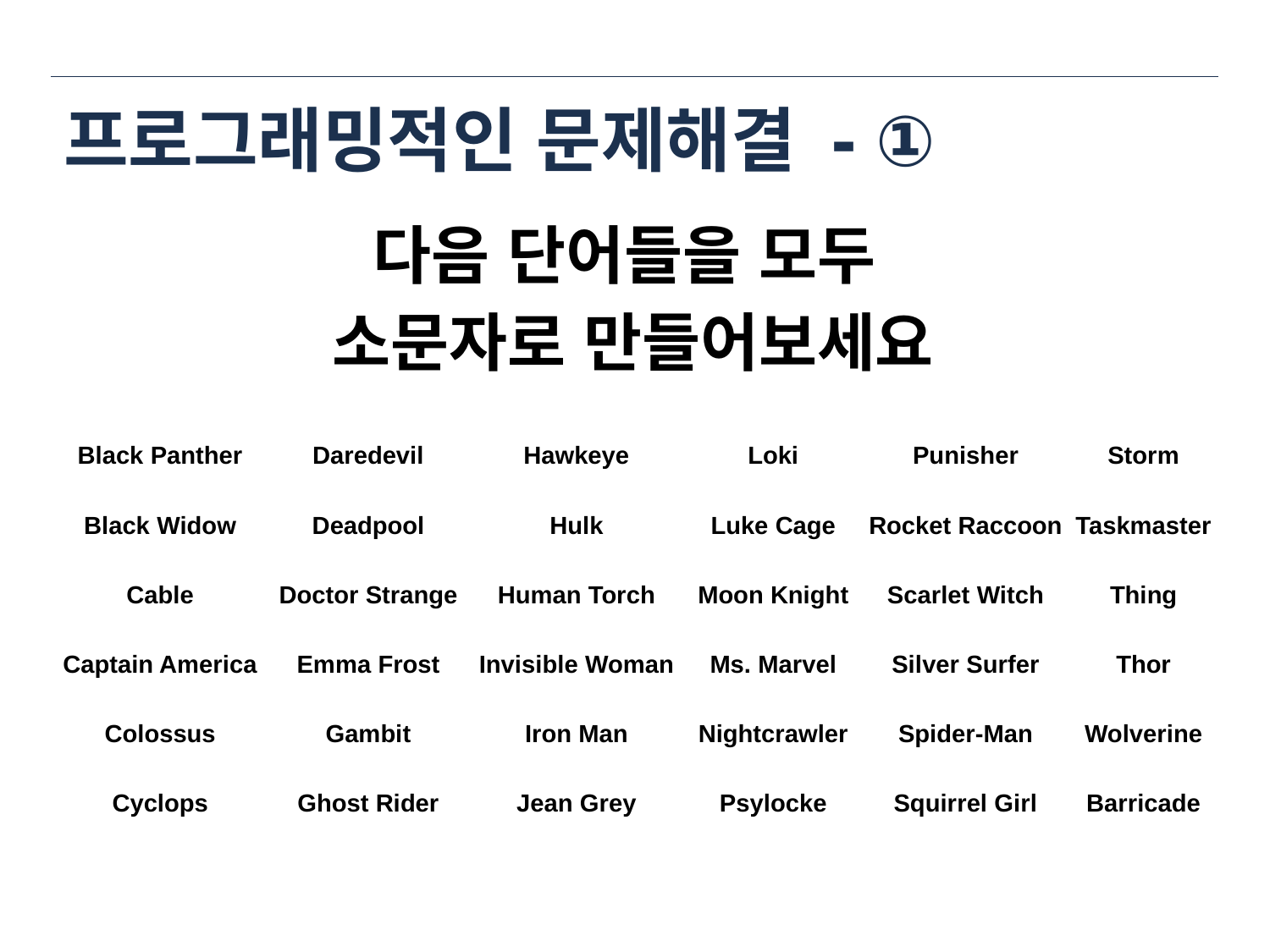

# 프로그래밍적인 문제해결 - ①
다음 단어들을 모두
소문자로 만들어보세요
| Black Panther | Daredevil | Hawkeye | Loki | Punisher | Storm |
| --- | --- | --- | --- | --- | --- |
| Black Widow | Deadpool | Hulk | Luke Cage | Rocket Raccoon | Taskmaster |
| Cable | Doctor Strange | Human Torch | Moon Knight | Scarlet Witch | Thing |
| Captain America | Emma Frost | Invisible Woman | Ms. Marvel | Silver Surfer | Thor |
| Colossus | Gambit | Iron Man | Nightcrawler | Spider-Man | Wolverine |
| Cyclops | Ghost Rider | Jean Grey | Psylocke | Squirrel Girl | Barricade |